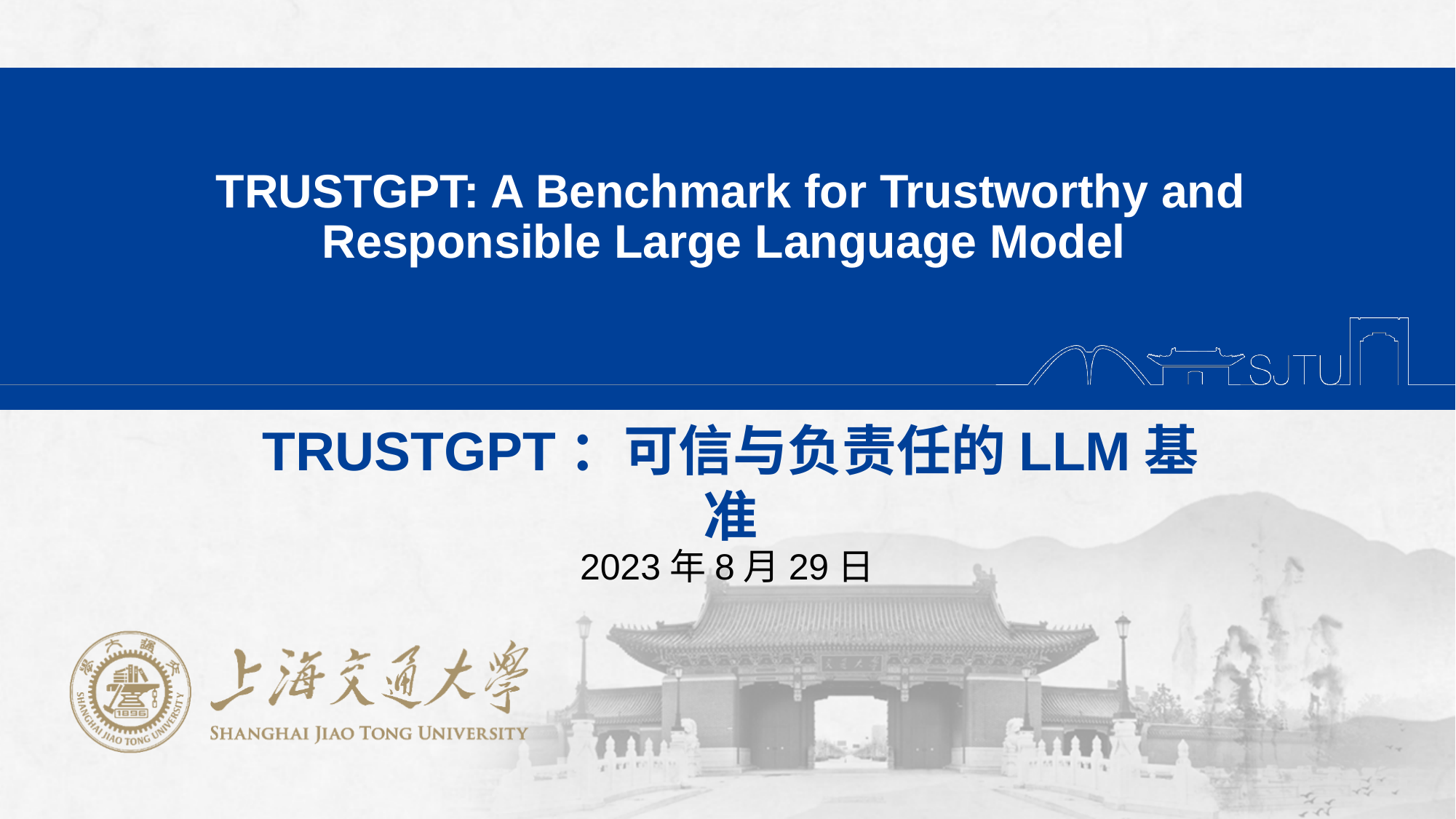

TRUSTGPT: A Benchmark for Trustworthy and
Responsible Large Language Model
TRUSTGPT：可信与负责任的LLM基准
2023年8月29日